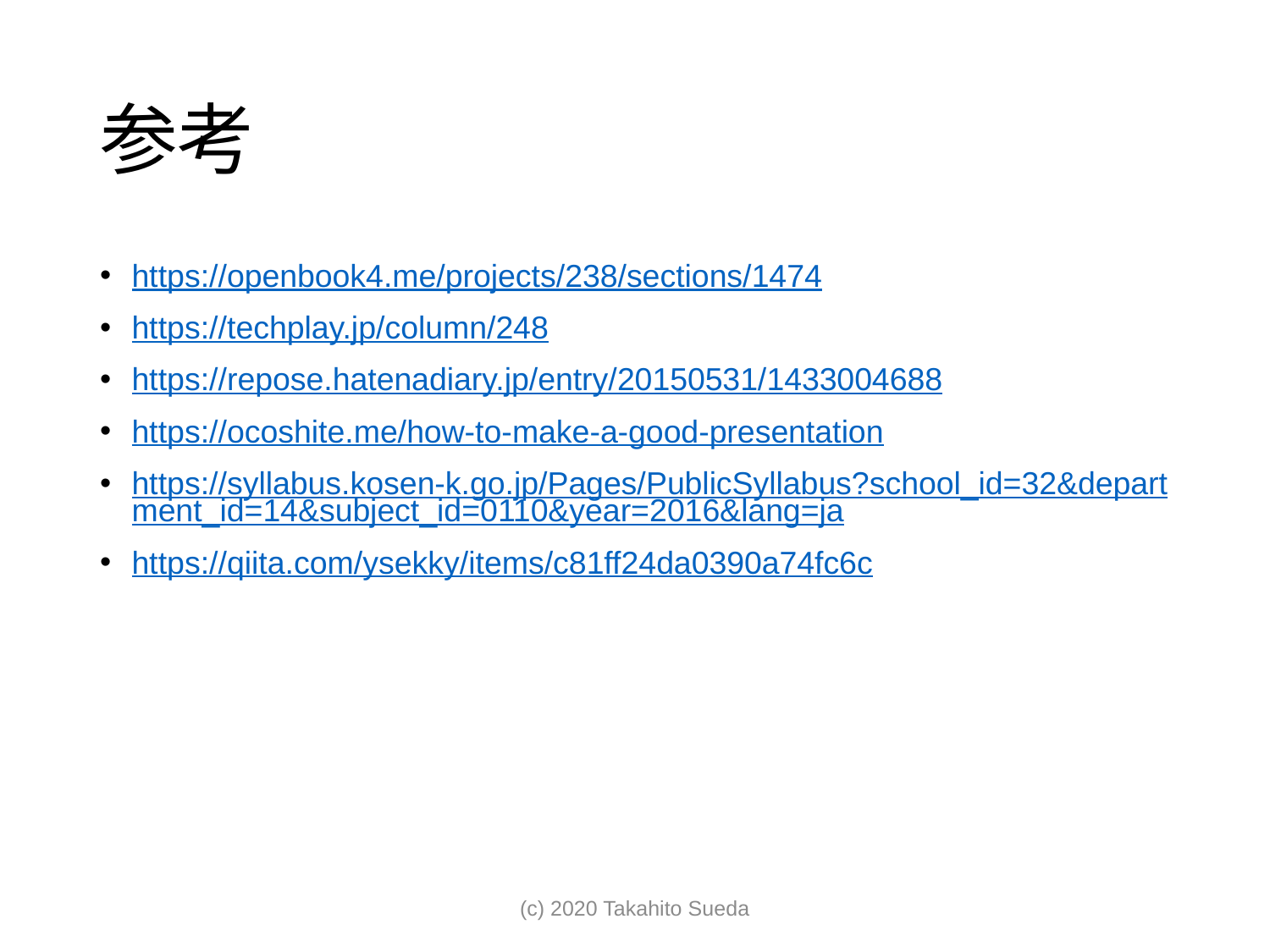

# 参考
https://openbook4.me/projects/238/sections/1474
https://techplay.jp/column/248
https://repose.hatenadiary.jp/entry/20150531/1433004688
https://ocoshite.me/how-to-make-a-good-presentation
https://syllabus.kosen-k.go.jp/Pages/PublicSyllabus?school_id=32&department_id=14&subject_id=0110&year=2016&lang=ja
https://qiita.com/ysekky/items/c81ff24da0390a74fc6c

(c) 2020 Takahito Sueda